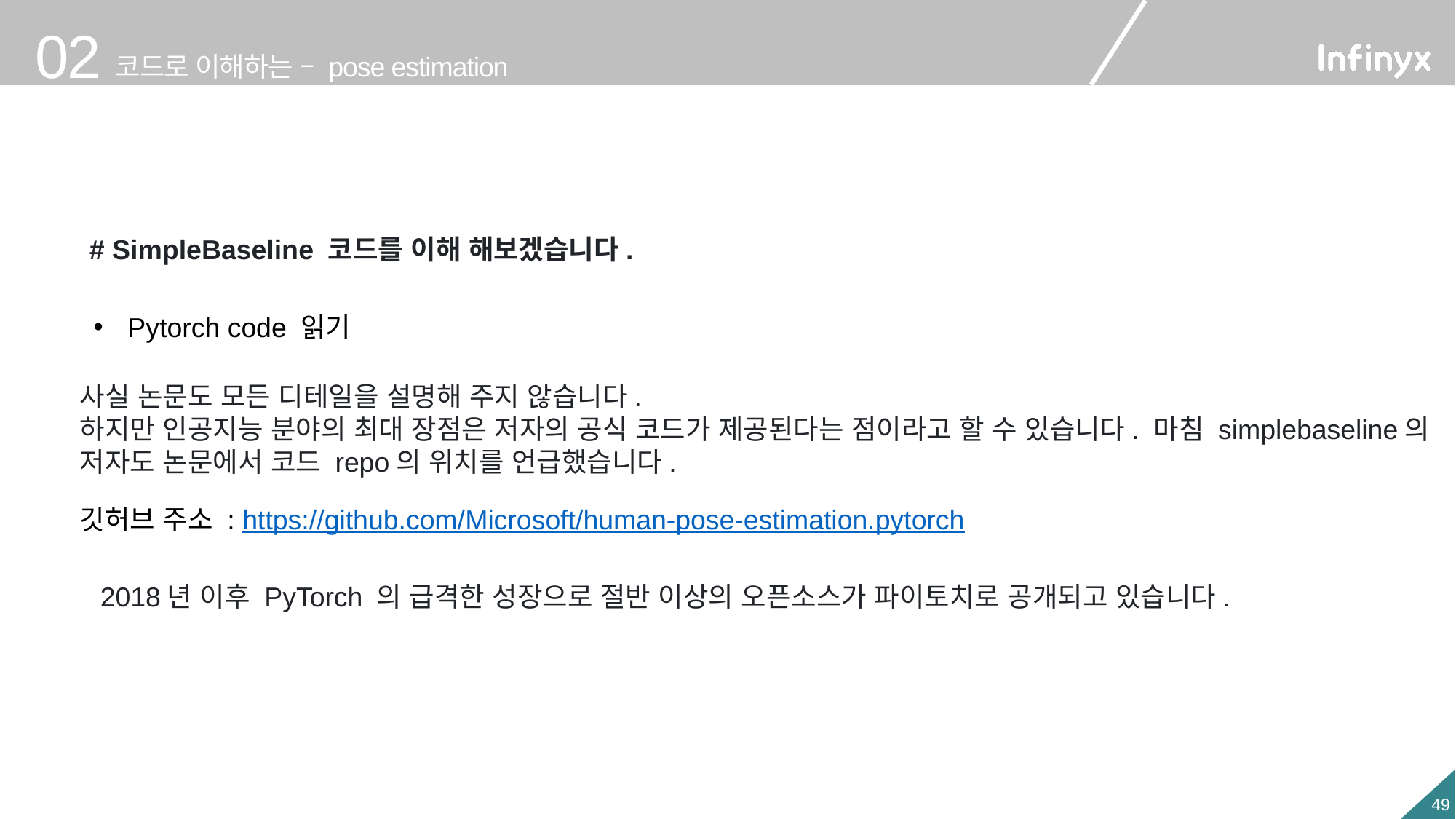

# SimpleBaseline 코드를 이해 해보겠습니다.
Pytorch code 읽기
사실 논문도 모든 디테일을 설명해 주지 않습니다.
하지만 인공지능 분야의 최대 장점은 저자의 공식 코드가 제공된다는 점이라고 할 수 있습니다. 마침 simplebaseline의 저자도 논문에서 코드 repo의 위치를 언급했습니다.
깃허브 주소 : https://github.com/Microsoft/human-pose-estimation.pytorch

2018년 이후 PyTorch 의 급격한 성장으로 절반 이상의 오픈소스가 파이토치로 공개되고 있습니다.